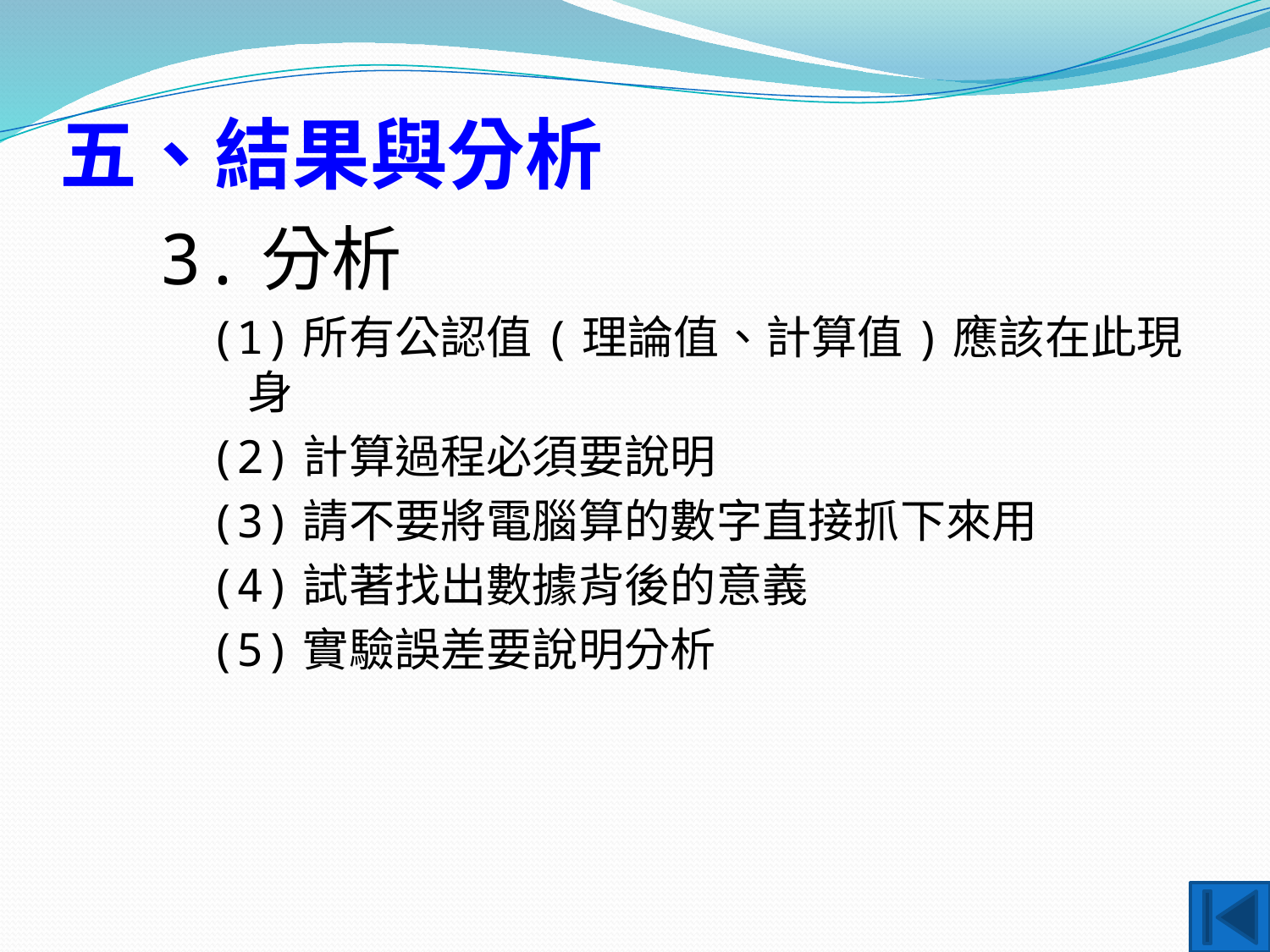

# 五、結果與分析
3.分析
(1)所有公認值(理論值、計算值)應該在此現身
(2)計算過程必須要說明
(3)請不要將電腦算的數字直接抓下來用
(4)試著找出數據背後的意義
(5)實驗誤差要說明分析